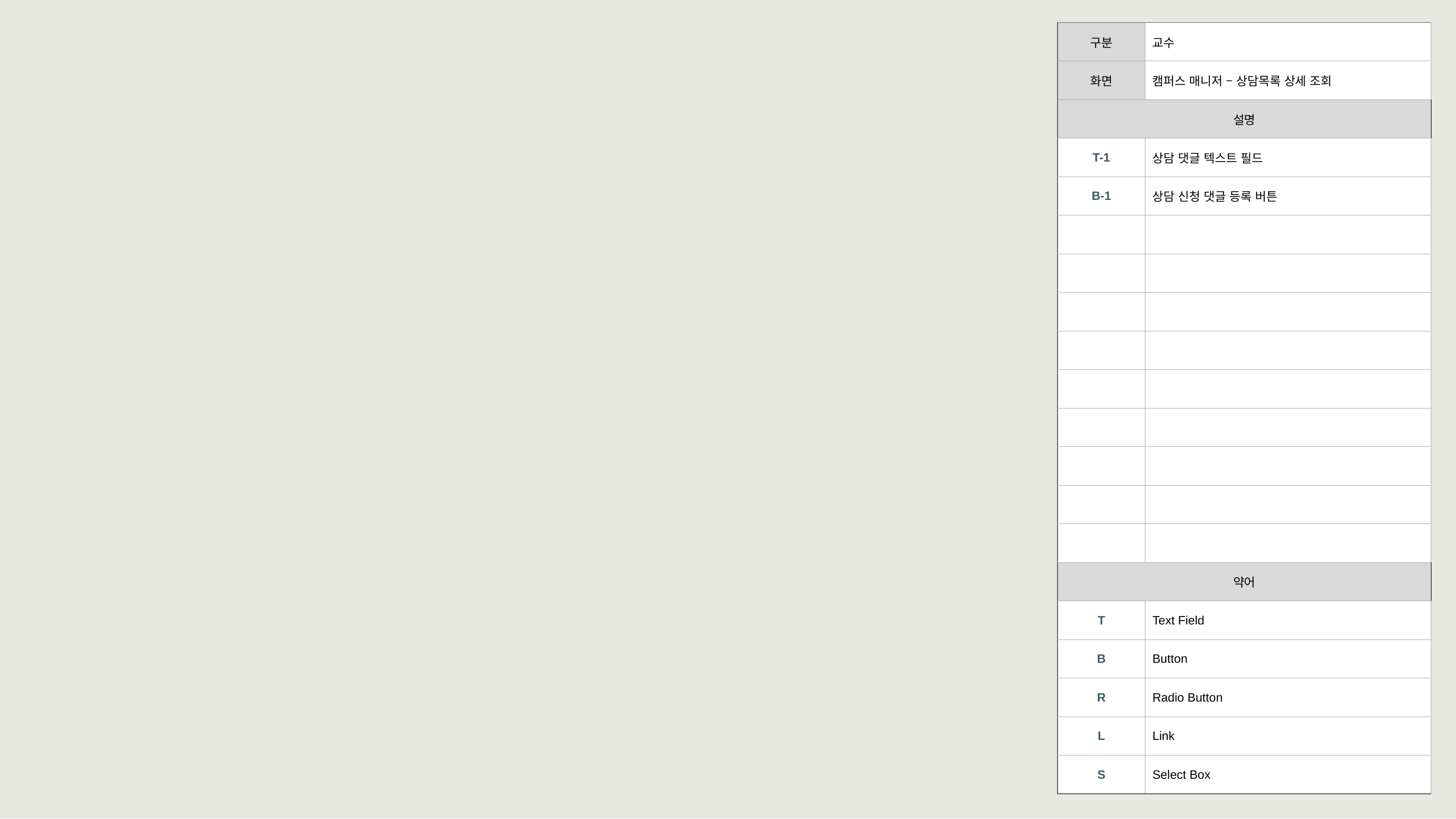

| 구분 | 교수 |
| --- | --- |
| 화면 | 캠퍼스 매니저 – 상담목록 상세 조회 |
| 설명 |  |
| T-1 | 상담 댓글 텍스트 필드 |
| B-1 | 상담 신청 댓글 등록 버튼 |
|  |  |
|  |  |
|  |  |
|  |  |
|  |  |
|  |  |
|  |  |
|  |  |
|  |  |
| 약어 |  |
| T | Text Field |
| B | Button |
| R | Radio Button |
| L | Link |
| S | Select Box |